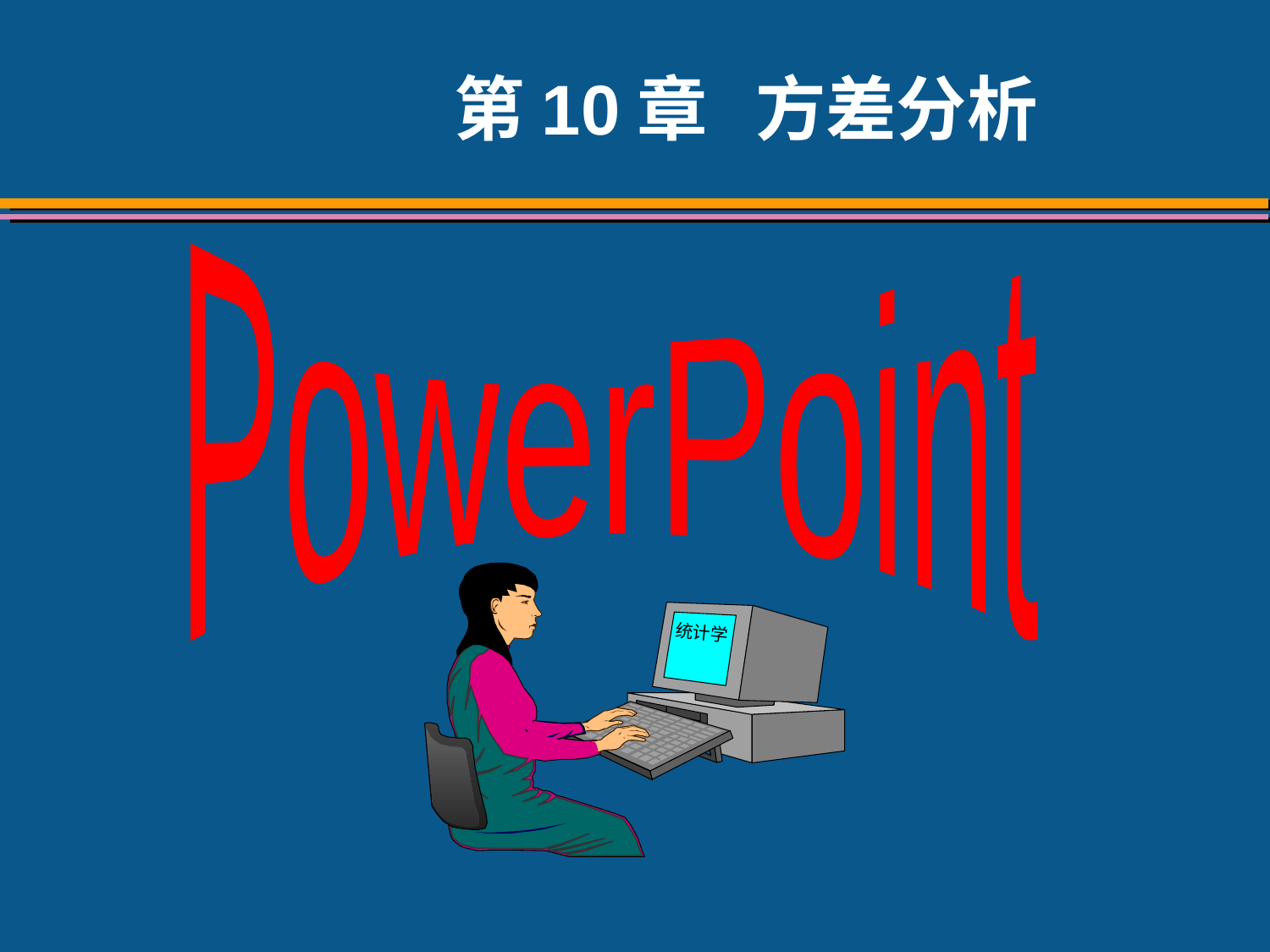

# 第10章   方差分析
PowerPoint

统计学

作者：中国人民大学统计学院
贾俊平